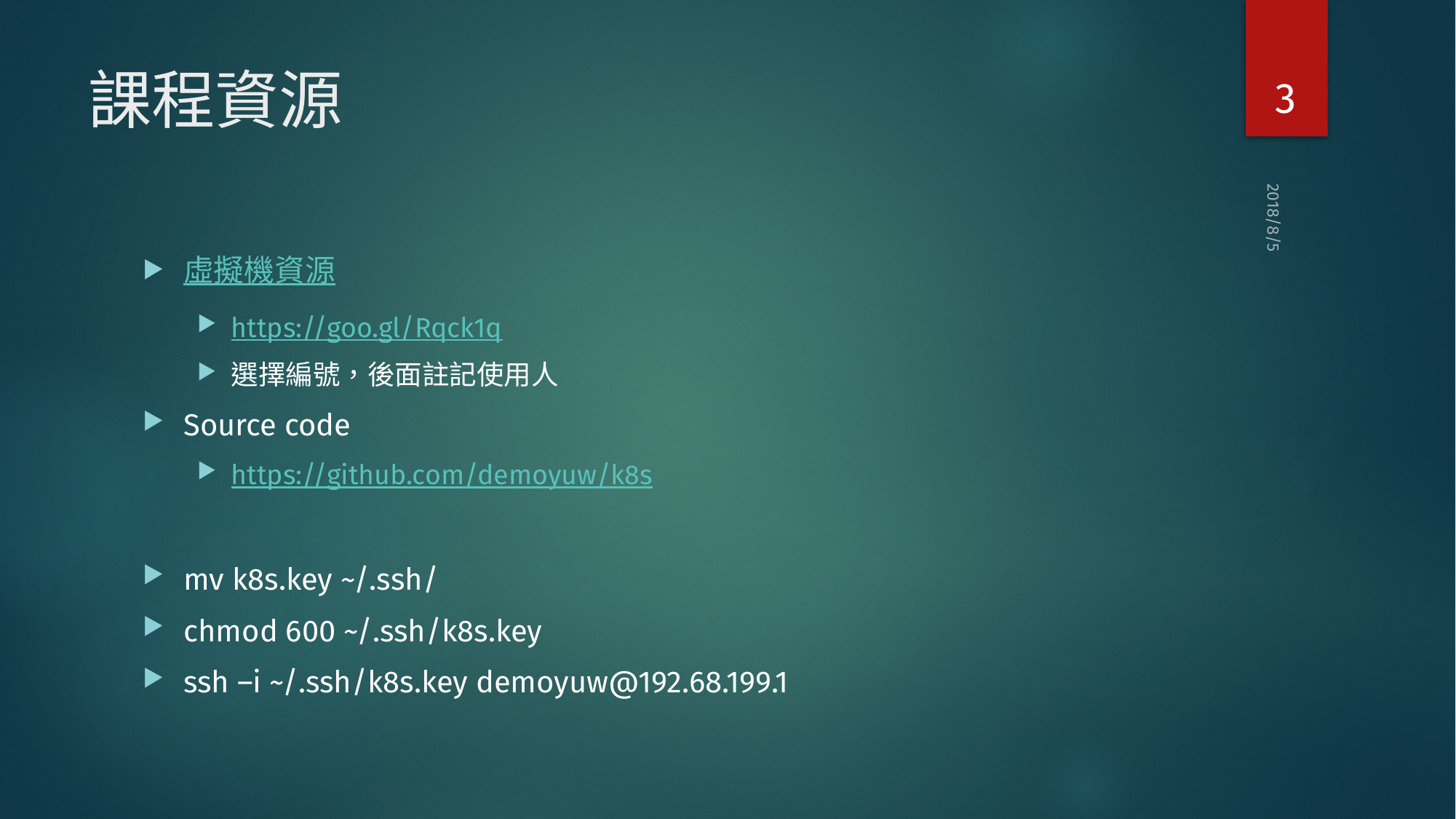

3
# 課程資源
2018/8/5
虛擬機資源
https://goo.gl/Rqck1q
選擇編號，後面註記使用人
Source code
https://github.com/demoyuw/k8s

mv k8s.key ~/.ssh/
chmod 600 ~/.ssh/k8s.key
ssh –i ~/.ssh/k8s.key demoyuw@192.68.199.1